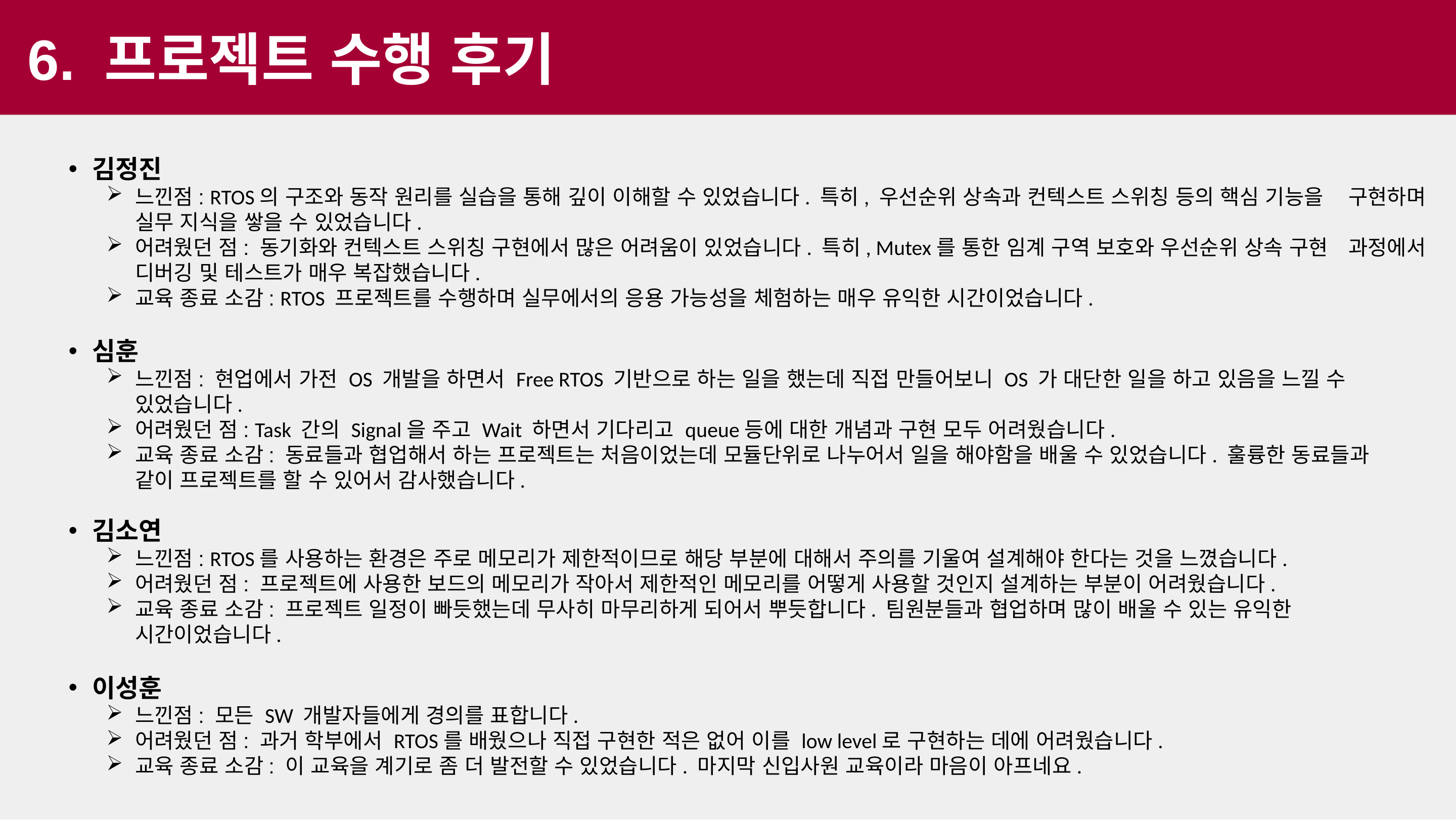

6. 프로젝트 수행 후기
김정진
느낀점: RTOS의 구조와 동작 원리를 실습을 통해 깊이 이해할 수 있었습니다. 특히, 우선순위 상속과 컨텍스트 스위칭 등의 핵심 기능을 	구현하며 실무 지식을 쌓을 수 있었습니다.
어려웠던 점: 동기화와 컨텍스트 스위칭 구현에서 많은 어려움이 있었습니다. 특히, Mutex를 통한 임계 구역 보호와 우선순위 상속 구현 	과정에서 디버깅 및 테스트가 매우 복잡했습니다.
교육 종료 소감: RTOS 프로젝트를 수행하며 실무에서의 응용 가능성을 체험하는 매우 유익한 시간이었습니다.

심훈
느낀점: 현업에서 가전 OS 개발을 하면서 Free RTOS 기반으로 하는 일을 했는데 직접 만들어보니 OS 가 대단한 일을 하고 있음을 느낄 수 	있었습니다.
어려웠던 점: Task 간의 Signal을 주고 Wait 하면서 기다리고 queue등에 대한 개념과 구현 모두 어려웠습니다.
교육 종료 소감: 동료들과 협업해서 하는 프로젝트는 처음이었는데 모듈단위로 나누어서 일을 해야함을 배울 수 있었습니다. 훌륭한 동료들과 	같이 프로젝트를 할 수 있어서 감사했습니다.

김소연
느낀점: RTOS를 사용하는 환경은 주로 메모리가 제한적이므로 해당 부분에 대해서 주의를 기울여 설계해야 한다는 것을 느꼈습니다.
어려웠던 점: 프로젝트에 사용한 보드의 메모리가 작아서 제한적인 메모리를 어떻게 사용할 것인지 설계하는 부분이 어려웠습니다.
교육 종료 소감: 프로젝트 일정이 빠듯했는데 무사히 마무리하게 되어서 뿌듯합니다. 팀원분들과 협업하며 많이 배울 수 있는 유익한 시간이었습니다.

이성훈
느낀점: 모든 SW 개발자들에게 경의를 표합니다.
어려웠던 점: 과거 학부에서 RTOS를 배웠으나 직접 구현한 적은 없어 이를 low level로 구현하는 데에 어려웠습니다.
교육 종료 소감: 이 교육을 계기로 좀 더 발전할 수 있었습니다. 마지막 신입사원 교육이라 마음이 아프네요.